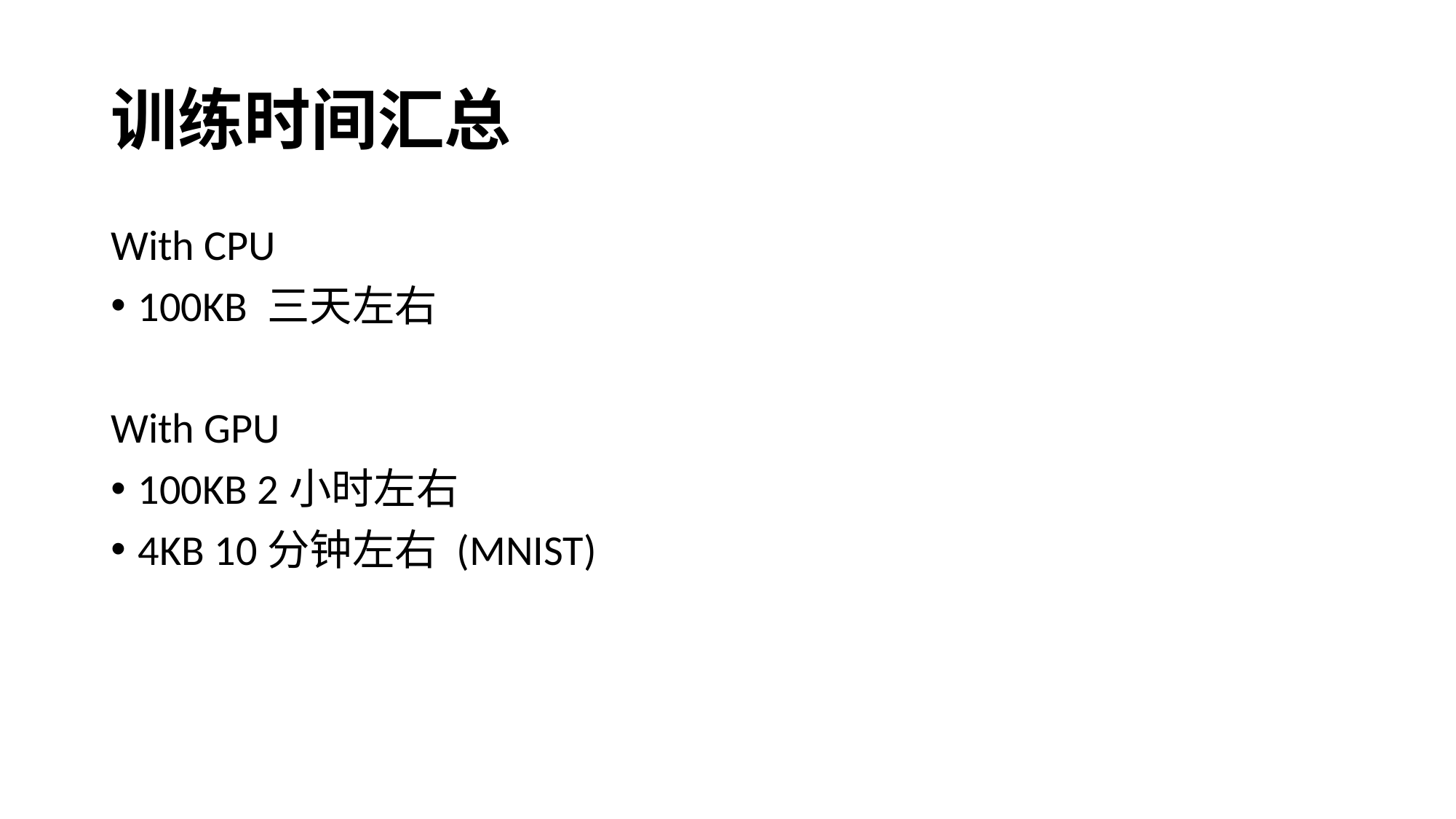

# 训练时间汇总
With CPU
100KB 三天左右

With GPU
100KB 2小时左右
4KB 10分钟左右 (MNIST)